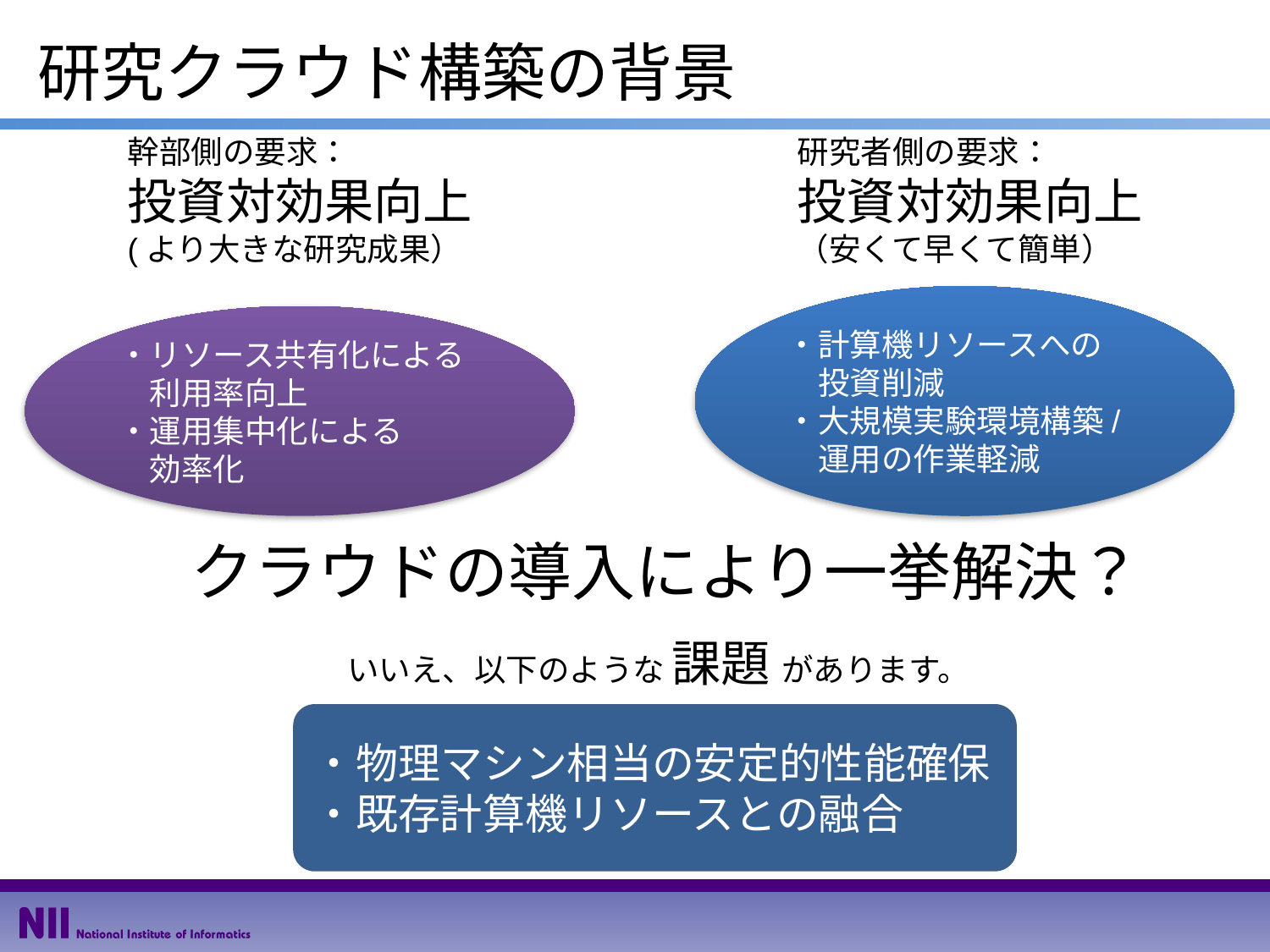

研究クラウド構築の背景
幹部側の要求：
投資対効果向上
(より大きな研究成果）
研究者側の要求：
投資対効果向上
（安くて早くて簡単）
・計算機リソースへの
　投資削減
・大規模実験環境構築/
　運用の作業軽減
・リソース共有化による
　利用率向上
・運用集中化による
　効率化
クラウドの導入により一挙解決？
いいえ、以下のような 課題 があります。
・物理マシン相当の安定的性能確保
・既存計算機リソースとの融合